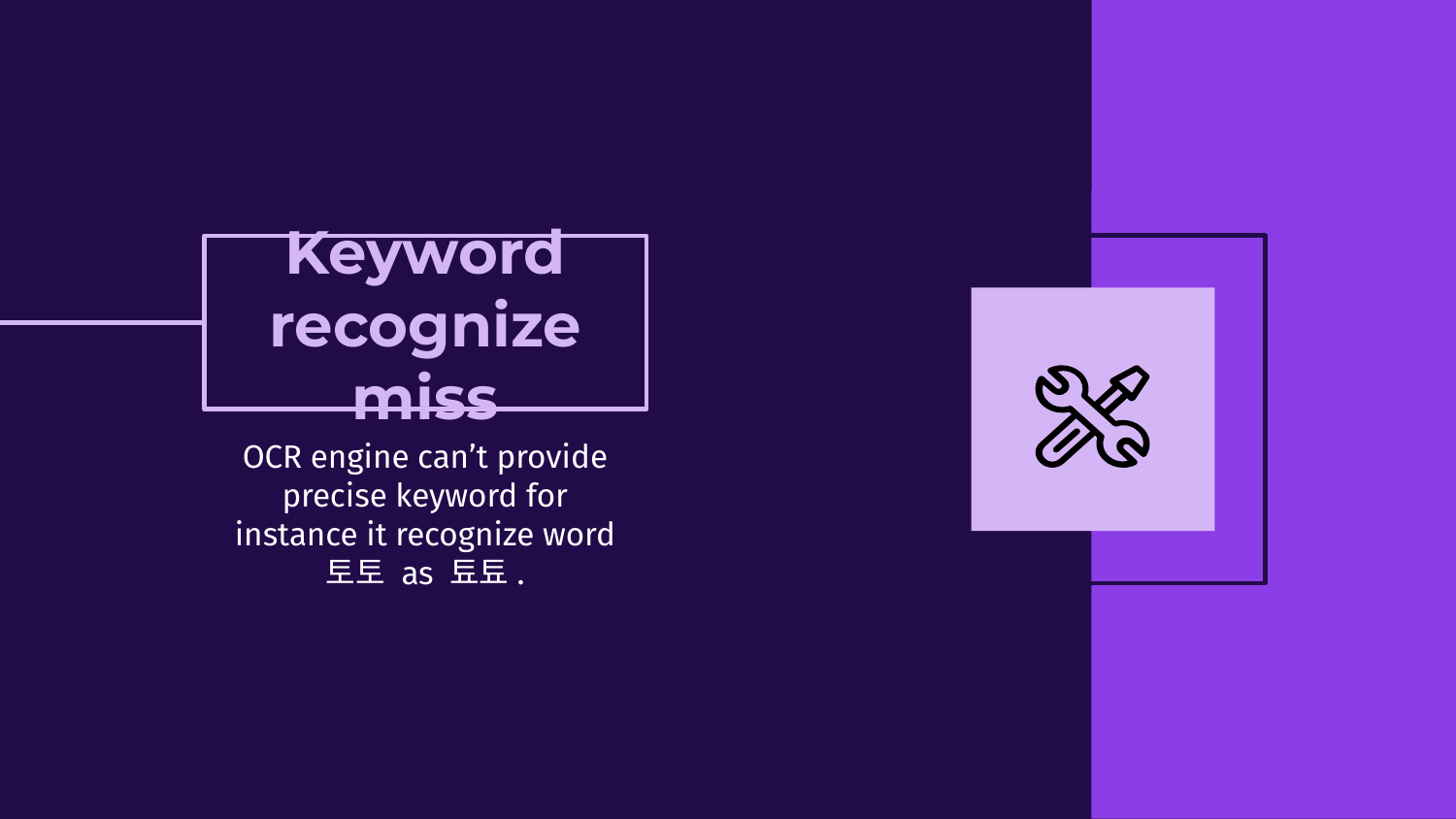

# Keyword recognize miss

OCR engine can’t provide precise keyword for instance it recognize word 토토 as 툐툐.